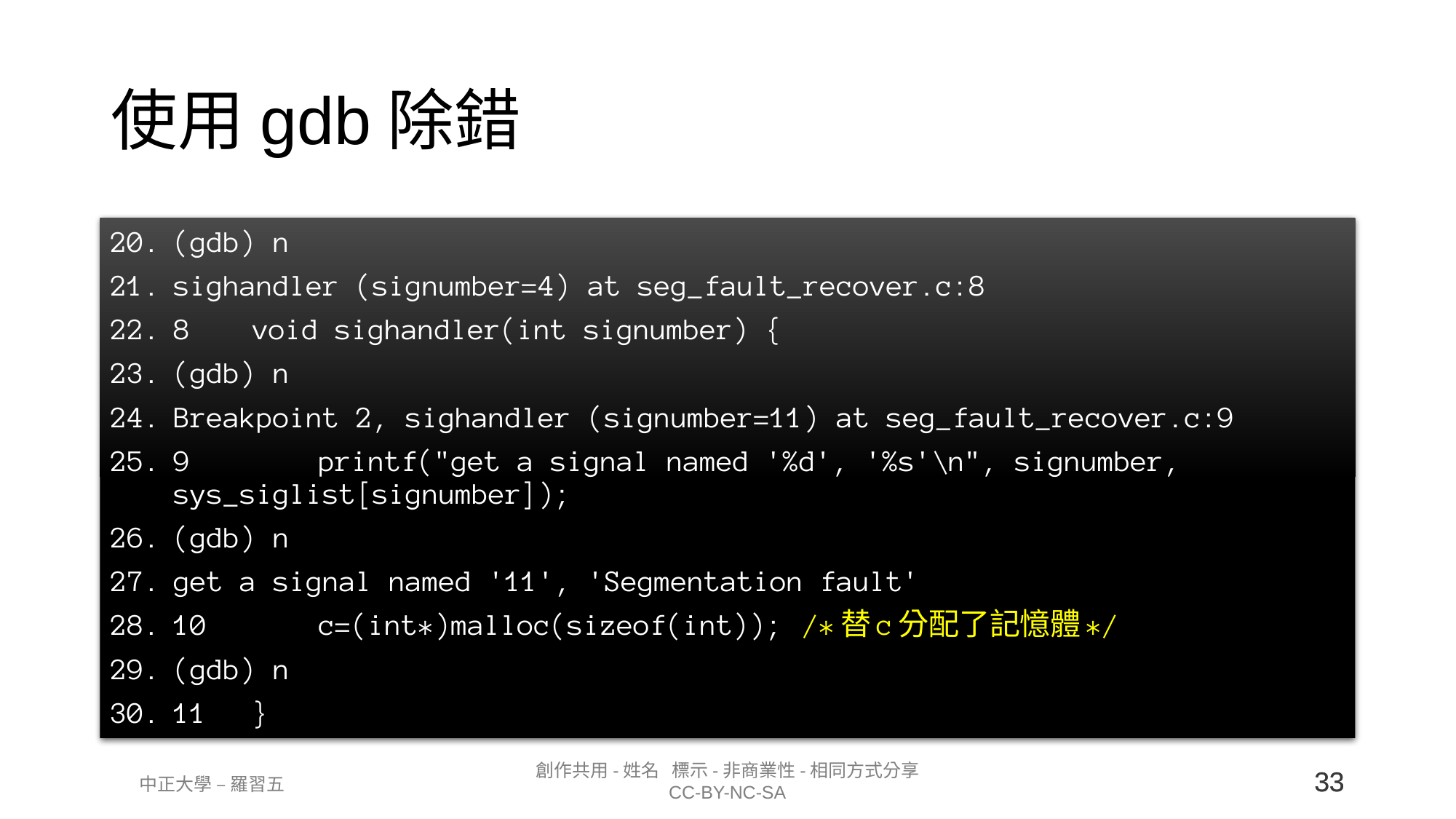

# 使用gdb除錯
(gdb) n
sighandler (signumber=4) at seg_fault_recover.c:8
8	void sighandler(int signumber) {
(gdb) n
Breakpoint 2, sighandler (signumber=11) at seg_fault_recover.c:9
9	    printf("get a signal named '%d', '%s'\n", signumber, sys_siglist[signumber]);
(gdb) n
get a signal named '11', 'Segmentation fault'
10	    c=(int*)malloc(sizeof(int));	/*替c分配了記憶體*/
(gdb) n
11	}